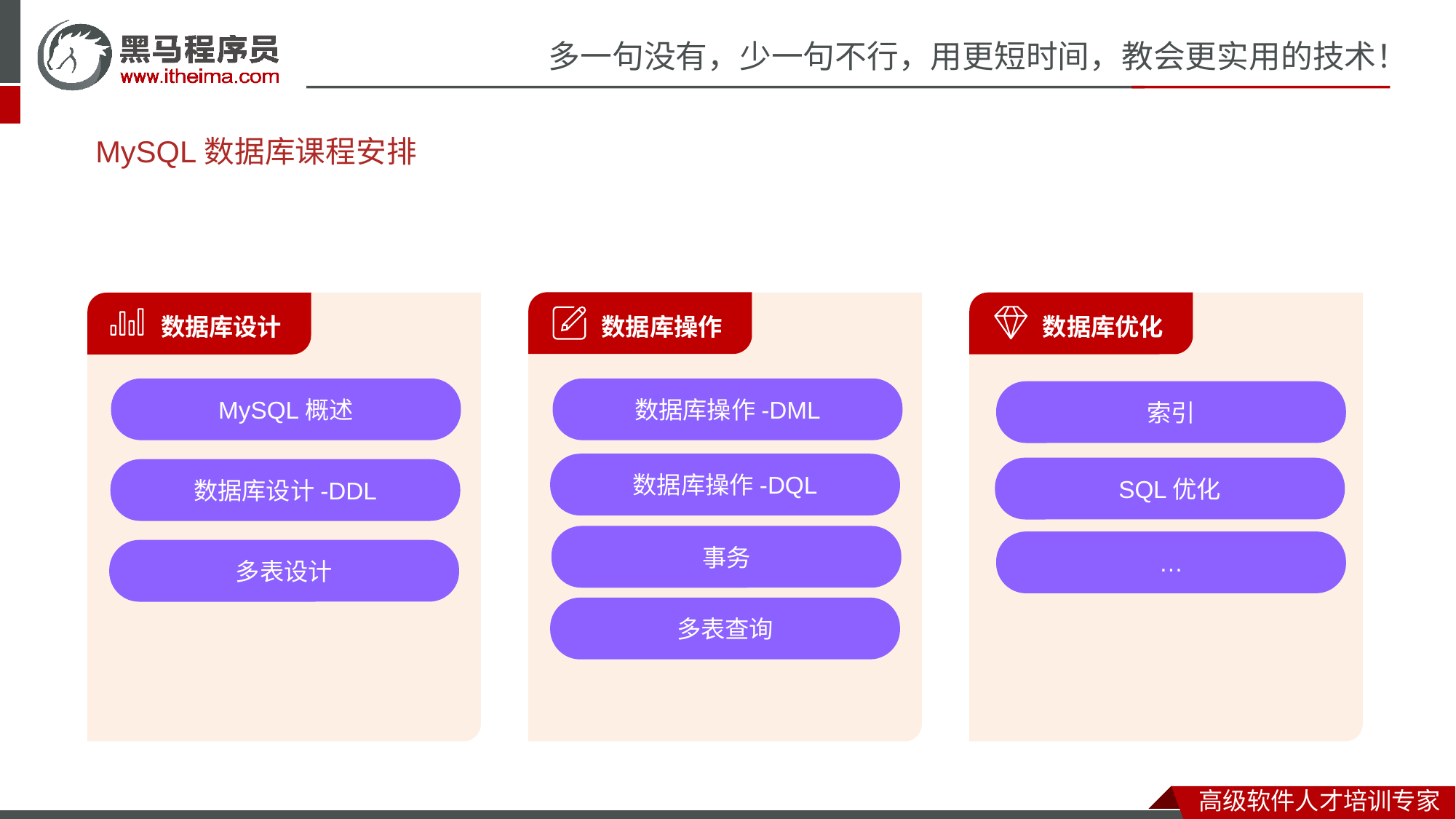

MySQL数据库课程安排
         数据库操作

         数据库优化

         数据库设计

MySQL概述
数据库操作-DML
索引
数据库操作-DQL
SQL优化
数据库设计-DDL
事务
…
多表设计
多表查询